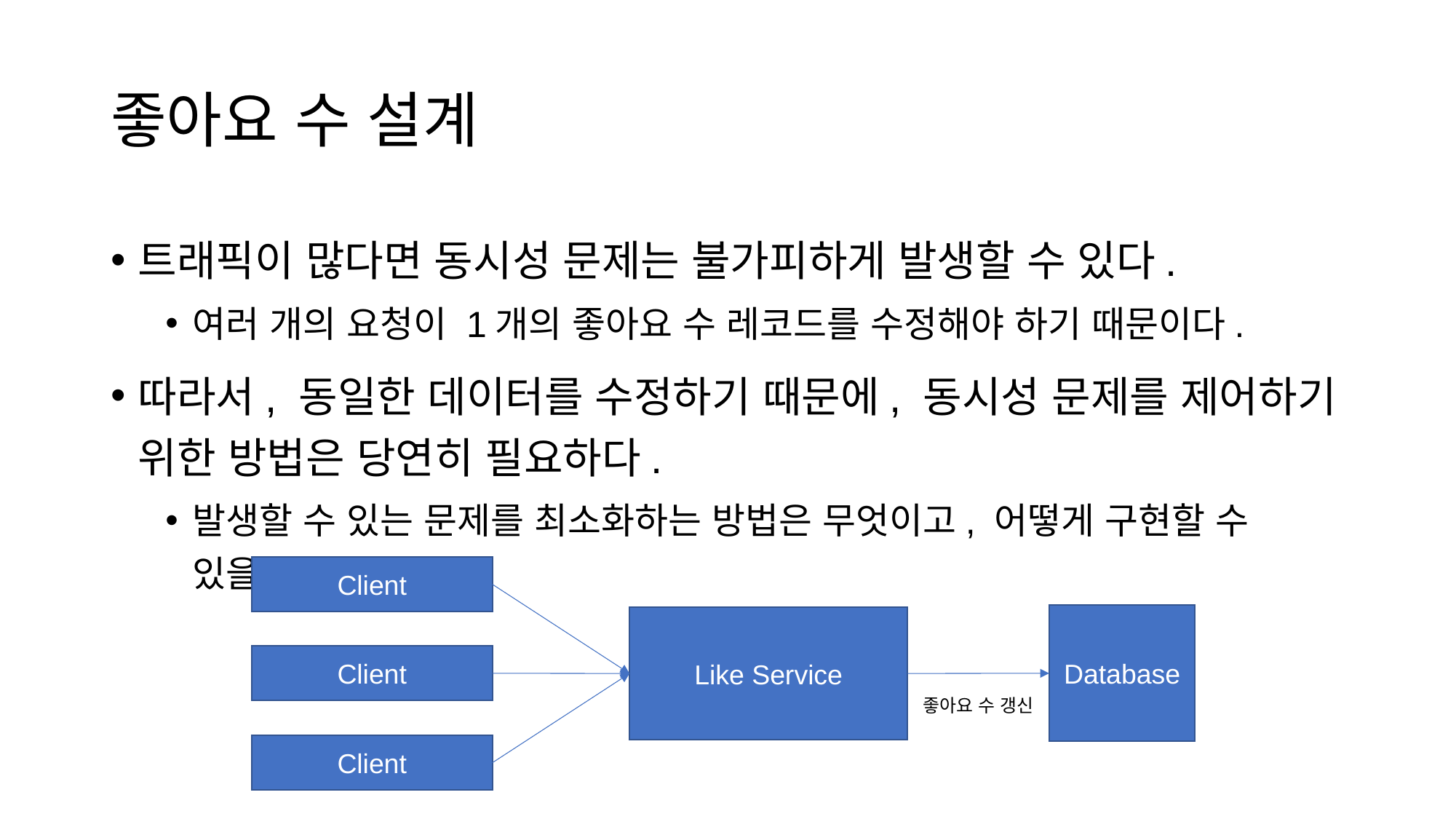

# 좋아요 수 설계
트래픽이 많다면 동시성 문제는 불가피하게 발생할 수 있다.
여러 개의 요청이 1개의 좋아요 수 레코드를 수정해야 하기 때문이다.
따라서, 동일한 데이터를 수정하기 때문에, 동시성 문제를 제어하기 위한 방법은 당연히 필요하다.
발생할 수 있는 문제를 최소화하는 방법은 무엇이고, 어떻게 구현할 수 있을까?
Client
Database
Like Service
Client
좋아요 수 갱신
Client